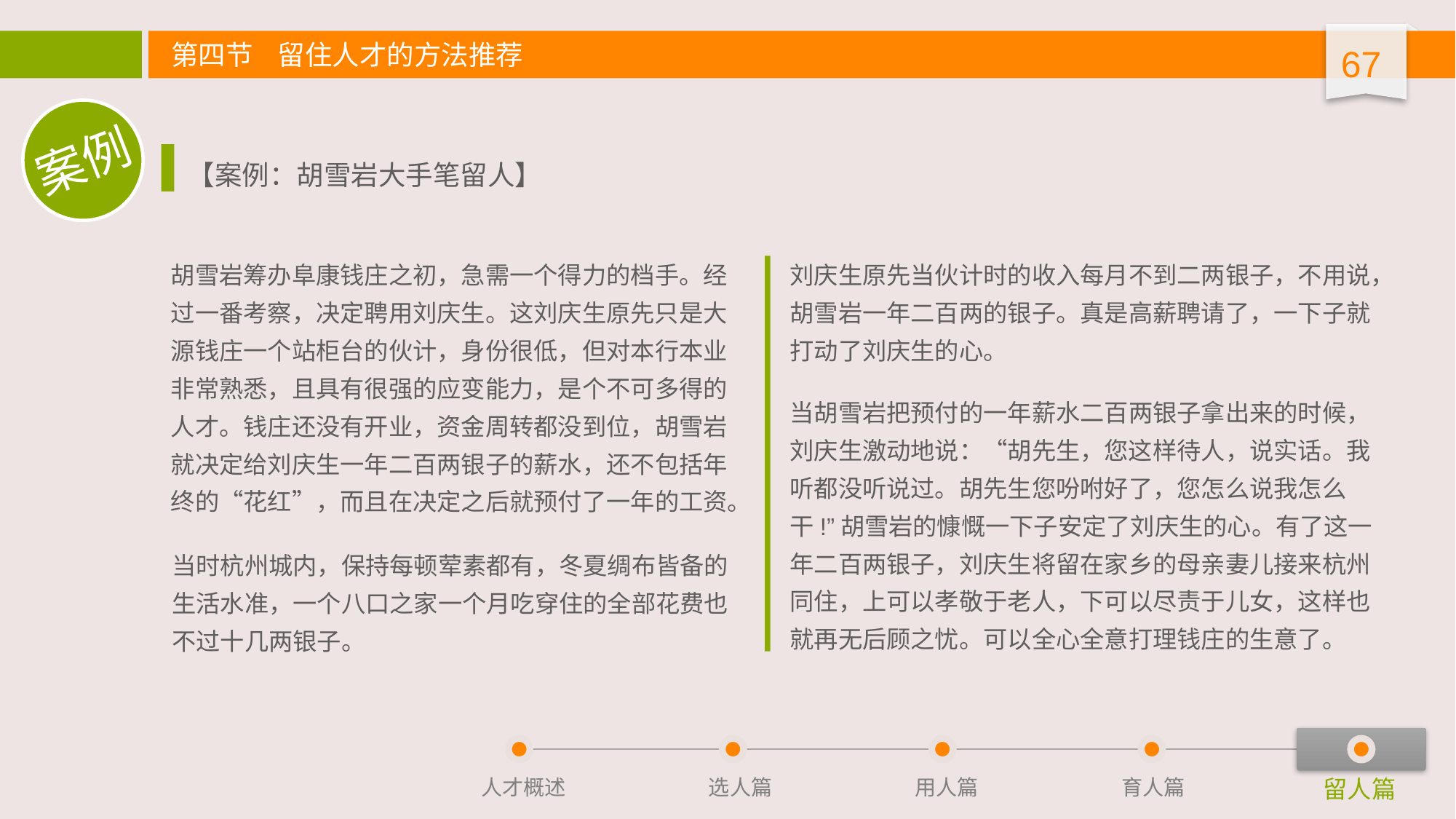

案例
【案例：胡雪岩大手笔留人】

胡雪岩筹办阜康钱庄之初，急需一个得力的档手。经过一番考察，决定聘用刘庆生。这刘庆生原先只是大源钱庄一个站柜台的伙计，身份很低，但对本行本业非常熟悉，且具有很强的应变能力，是个不可多得的人才。钱庄还没有开业，资金周转都没到位，胡雪岩就决定给刘庆生一年二百两银子的薪水，还不包括年终的“花红”，而且在决定之后就预付了一年的工资。
刘庆生原先当伙计时的收入每月不到二两银子，不用说，胡雪岩一年二百两的银子。真是高薪聘请了，一下子就打动了刘庆生的心。

当胡雪岩把预付的一年薪水二百两银子拿出来的时候，刘庆生激动地说：“胡先生，您这样待人，说实话。我听都没听说过。胡先生您吩咐好了，您怎么说我怎么干!”胡雪岩的慷慨一下子安定了刘庆生的心。有了这一年二百两银子，刘庆生将留在家乡的母亲妻儿接来杭州同住，上可以孝敬于老人，下可以尽责于儿女，这样也就再无后顾之忧。可以全心全意打理钱庄的生意了。
当时杭州城内，保持每顿荤素都有，冬夏绸布皆备的生活水准，一个八口之家一个月吃穿住的全部花费也不过十几两银子。